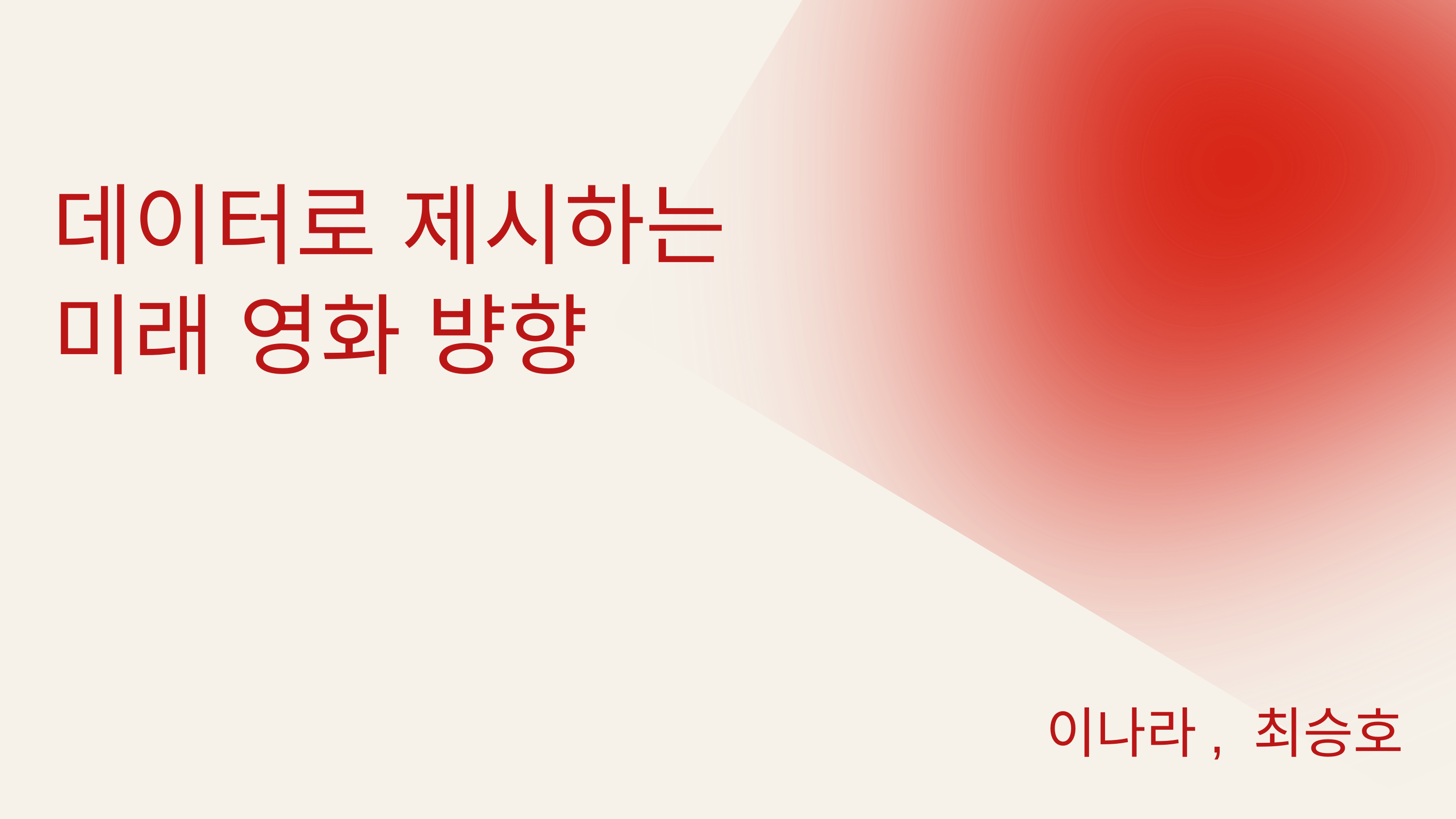

데이터로 제시하는
미래 영화 뱡향
이나라, 최승호